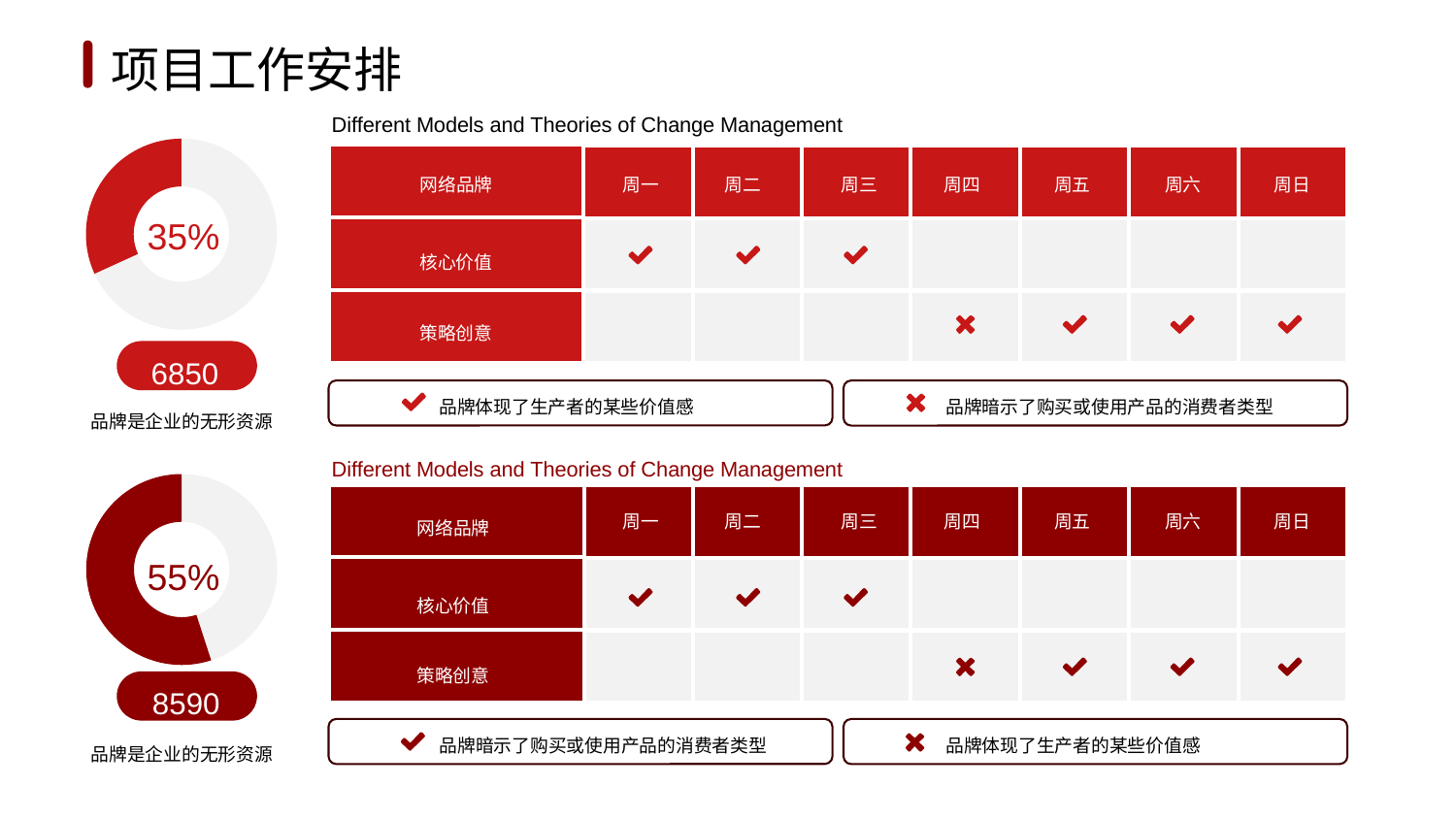

1
2
3
4
5
6
项目工作安排

Different Models and Theories of Change Management

### Chart

| Category | Sales |
|---|---|
| 1st Qtr | 75.0 |
| 2nd Qtr | 35.0 |
|  |
| --- |
|  |
|  |
|  |  |  |  |  |  |  |
| --- | --- | --- | --- | --- | --- | --- |
|  |  |  |  |  |  |  |
|  |  |  |  |  |  |  |
周一
周二
周三
周四
周五
周六
周日
网络品牌
35%
核心价值

策略创意

6850

品牌体现了生产者的某些价值感
品牌暗示了购买或使用产品的消费者类型

品牌是企业的无形资源
Different Models and Theories of Change Management

### Chart

| Category | Sales |
|---|---|
| 1st Qtr | 45.0 |
| 2nd Qtr | 55.0 |
|  |
| --- |
|  |
|  |
|  |  |  |  |  |  |  |
| --- | --- | --- | --- | --- | --- | --- |
|  |  |  |  |  |  |  |
|  |  |  |  |  |  |  |
周一
周二
周三
周四
周五
周六
周日
网络品牌
55%
核心价值

策略创意

8590

品牌暗示了购买或使用产品的消费者类型
品牌体现了生产者的某些价值感
品牌是企业的无形资源